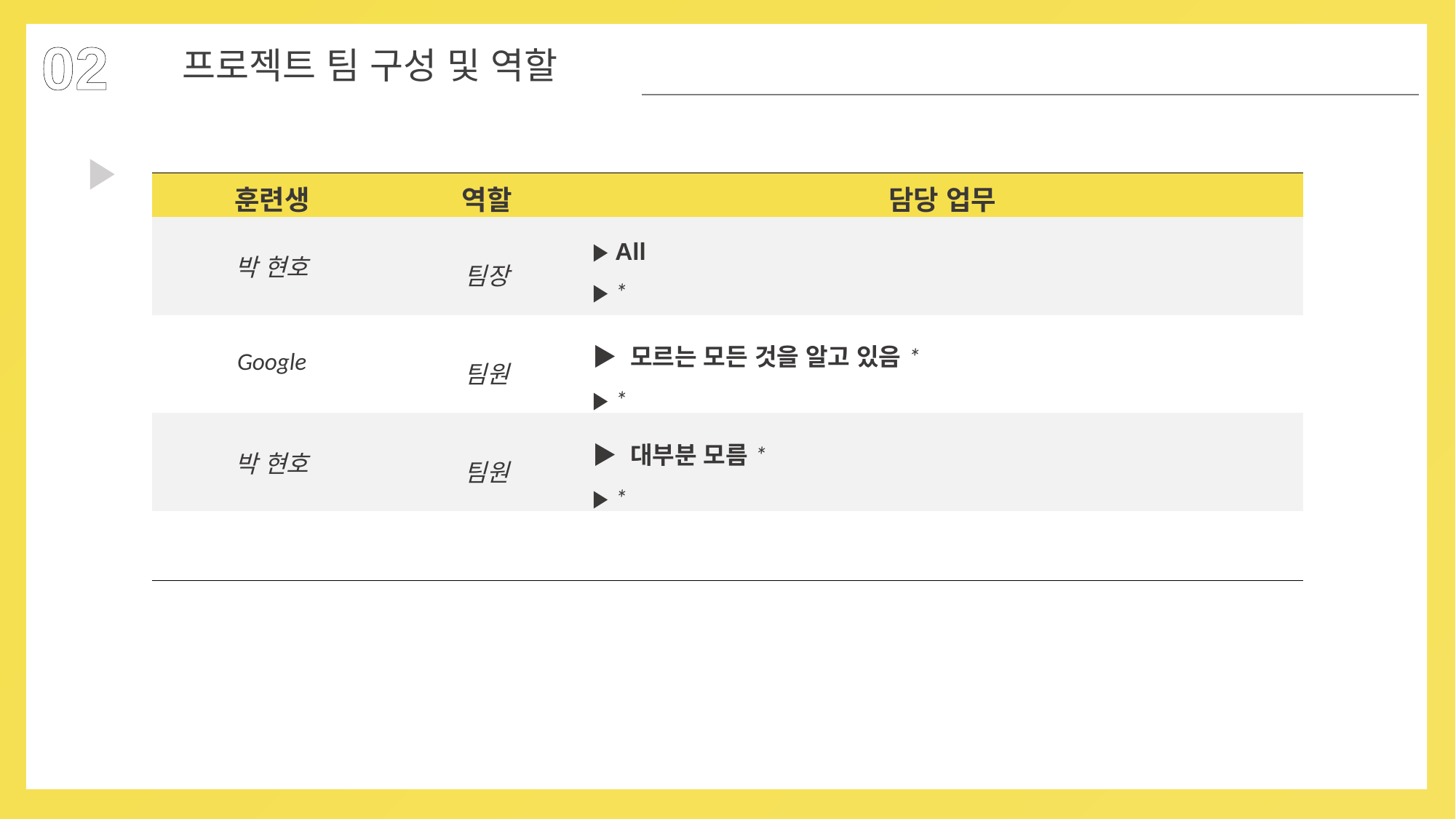

02

프로젝트 팀 구성 및 역할
▶
| 훈련생 | 역할 | 담당 업무 |
| --- | --- | --- |
| 박 현호 | 팀장 | ▶ All ▶ \* |
| Google | 팀원 | ▶ 모르는 모든 것을 알고 있음\* ▶ \* |
| 박 현호 | 팀원 | ▶ 대부분 모름\* ▶ \* |
|  |  |  |